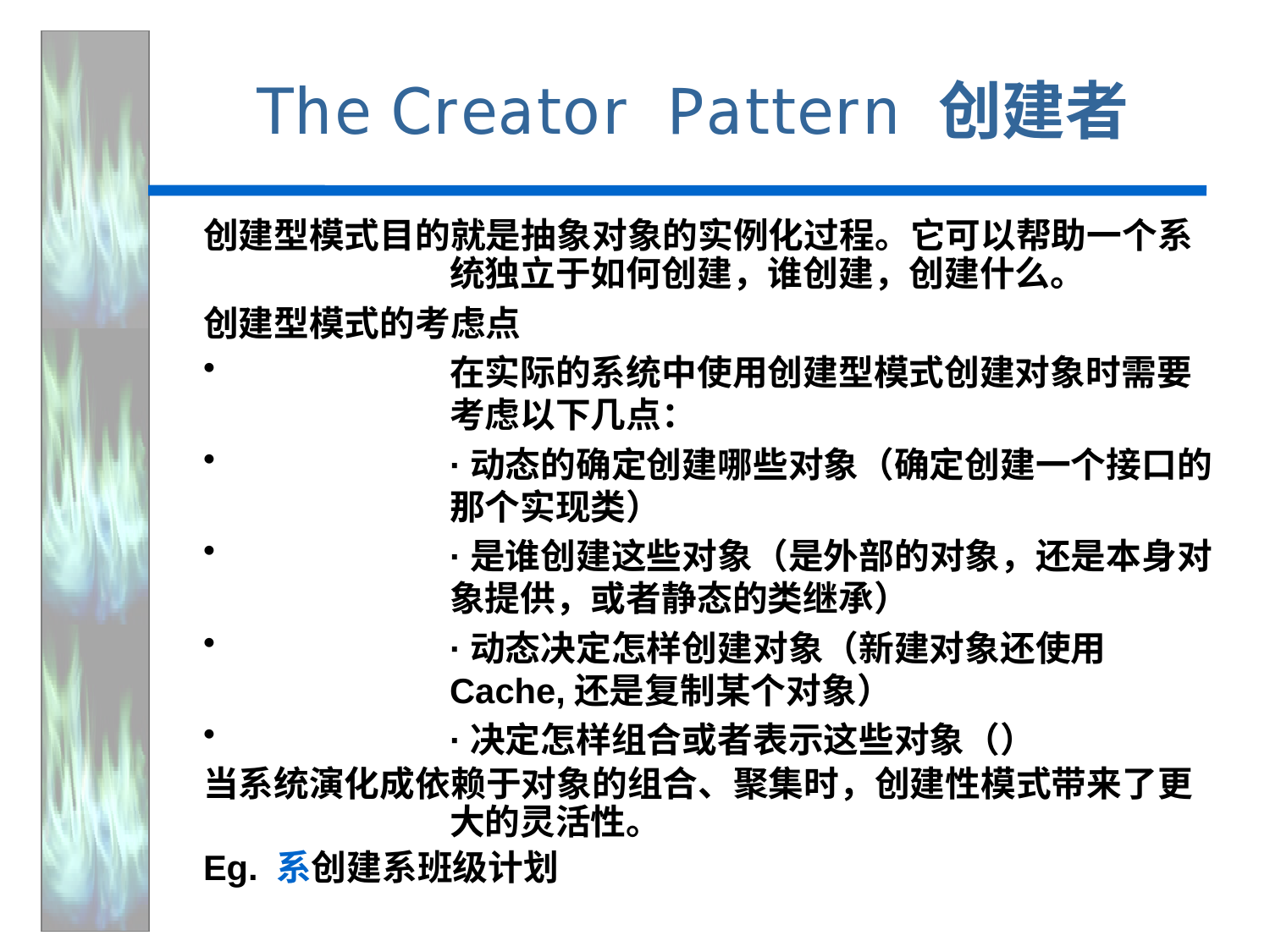

# The Creator  Pattern 创建者
创建型模式目的就是抽象对象的实例化过程。它可以帮助一个系统独立于如何创建，谁创建，创建什么。
创建型模式的考虑点
在实际的系统中使用创建型模式创建对象时需要考虑以下几点：
·动态的确定创建哪些对象（确定创建一个接口的那个实现类）
·是谁创建这些对象（是外部的对象，还是本身对象提供，或者静态的类继承）
·动态决定怎样创建对象（新建对象还使用Cache,还是复制某个对象）
·决定怎样组合或者表示这些对象（）
当系统演化成依赖于对象的组合、聚集时，创建性模式带来了更大的灵活性。
Eg. 系创建系班级计划